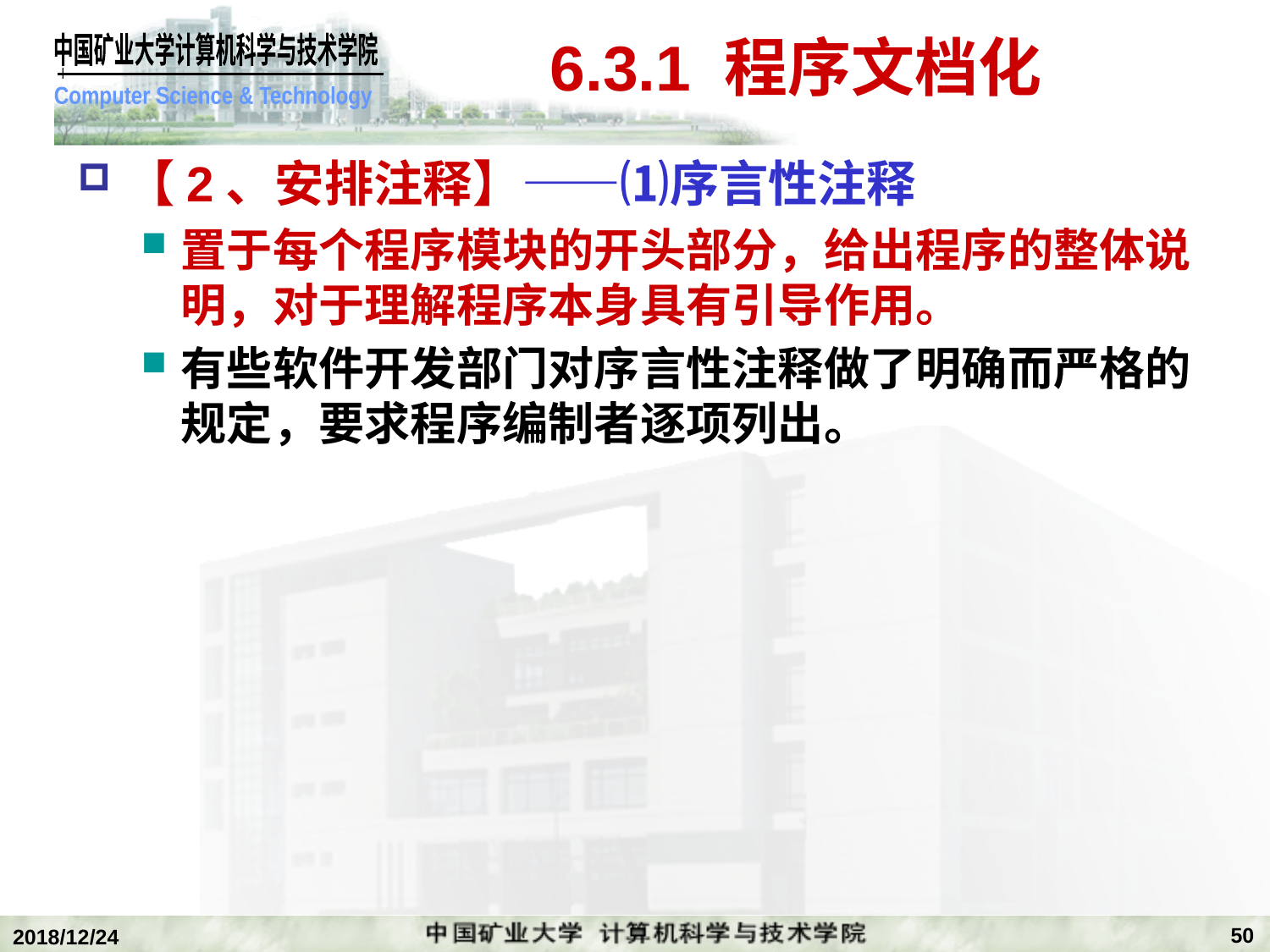

# 6.3.1 程序文档化
【2、安排注释】——⑴序言性注释
置于每个程序模块的开头部分，给出程序的整体说明，对于理解程序本身具有引导作用。
有些软件开发部门对序言性注释做了明确而严格的规定，要求程序编制者逐项列出。
50
2018/12/24